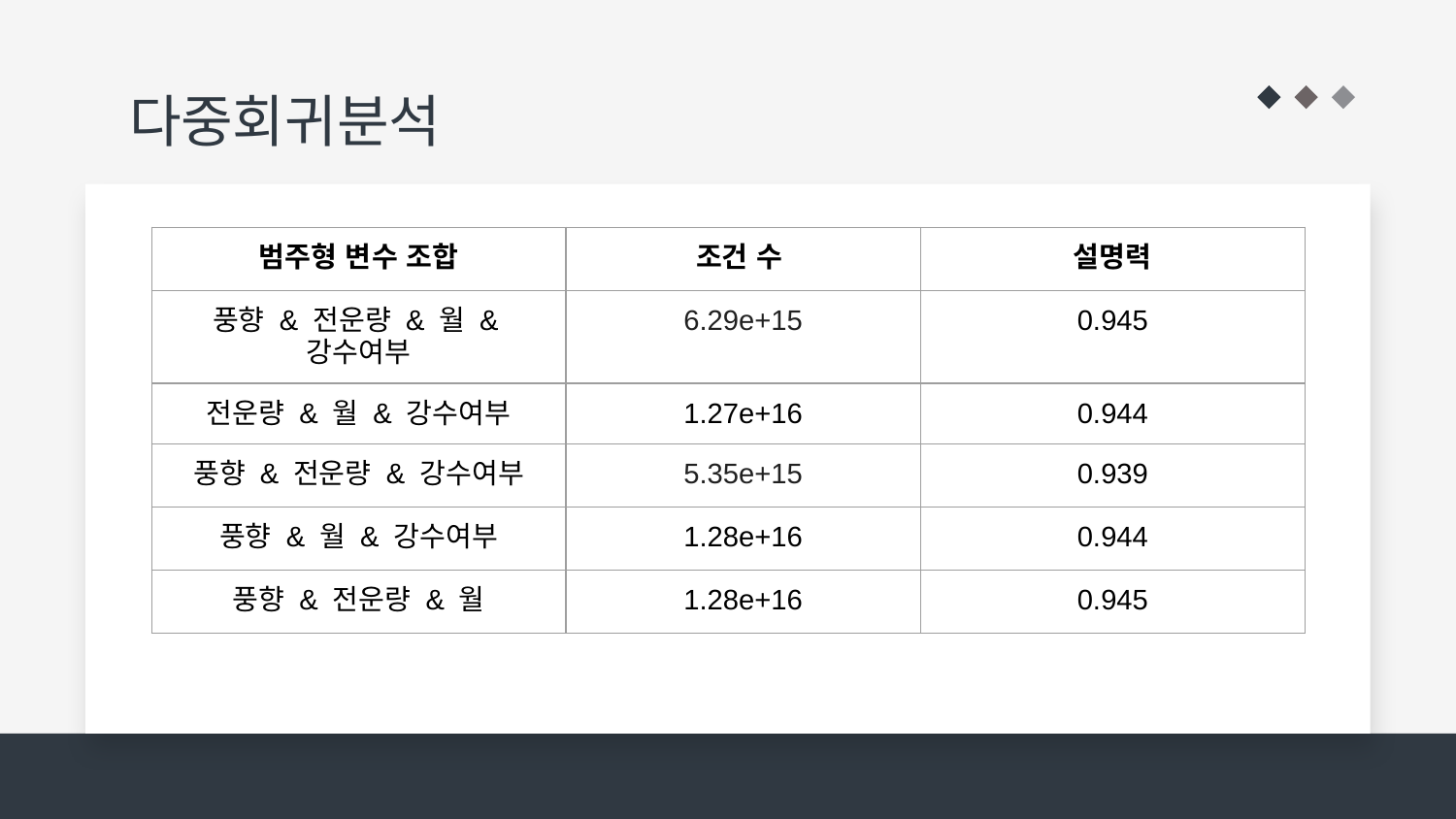

# 다중회귀분석

| 범주형 변수 조합 | 조건 수 | 설명력 |
| --- | --- | --- |
| 풍향 & 전운량 & 월 &강수여부 | 6.29e+15 | 0.945 |
| 전운량 & 월 & 강수여부 | 1.27e+16 | 0.944 |
| 풍향 & 전운량 & 강수여부 | 5.35e+15 | 0.939 |
| 풍향 & 월 & 강수여부 | 1.28e+16 | 0.944 |
| 풍향 & 전운량 & 월 | 1.28e+16 | 0.945 |